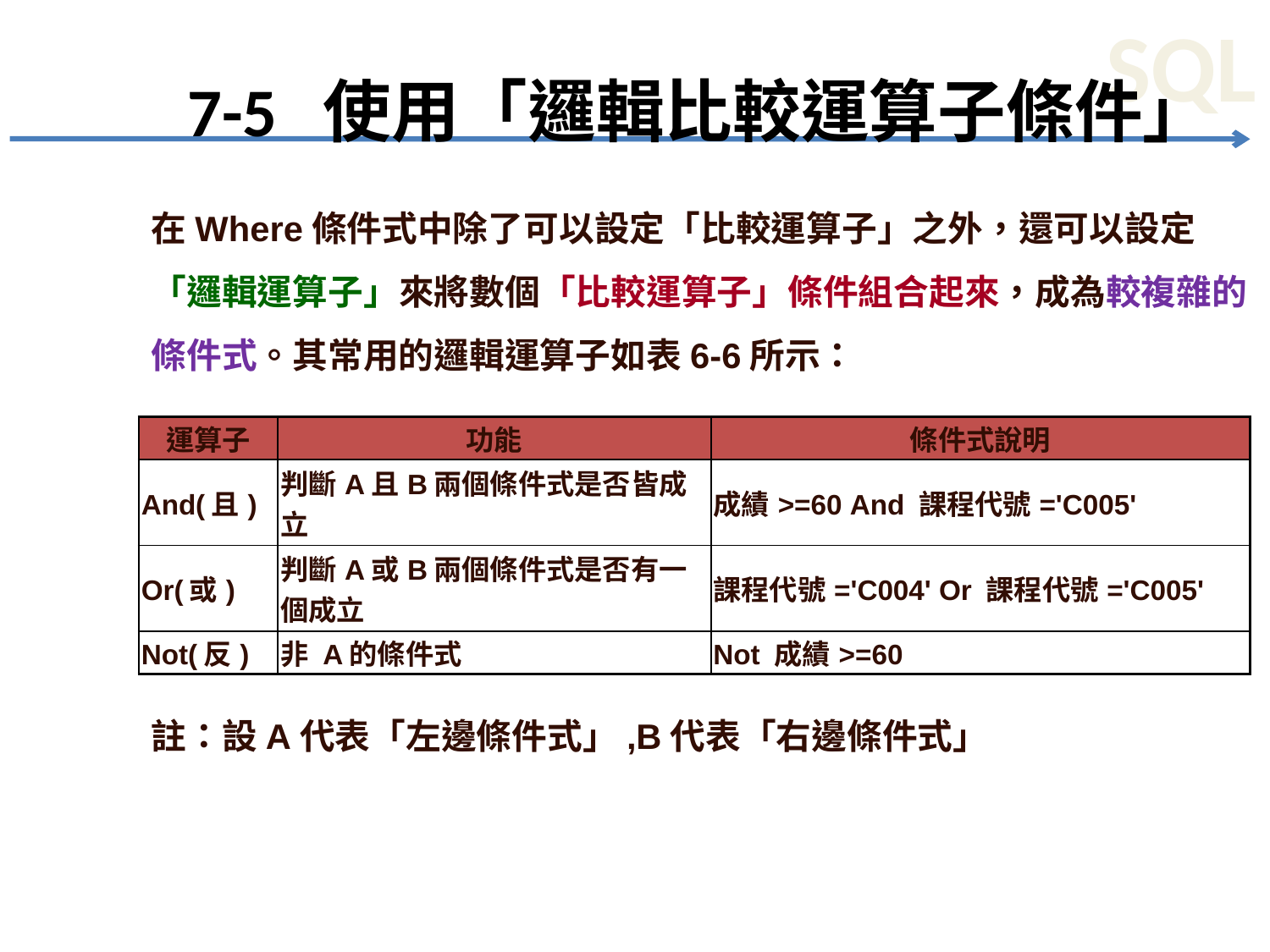

# 7-5  使用「邏輯比較運算子條件」
在Where條件式中除了可以設定「比較運算子」之外，還可以設定「邏輯運算子」來將數個「比較運算子」條件組合起來，成為較複雜的條件式。其常用的邏輯運算子如表6-6所示：

註：設A代表「左邊條件式」,B代表「右邊條件式」
| 運算子 | 功能 | 條件式說明 |
| --- | --- | --- |
| And(且) | 判斷A且B兩個條件式是否皆成立 | 成績>=60 And 課程代號='C005' |
| Or(或) | 判斷A或B兩個條件式是否有一個成立 | 課程代號='C004' Or 課程代號='C005' |
| Not(反) | 非 A的條件式 | Not 成績>=60 |